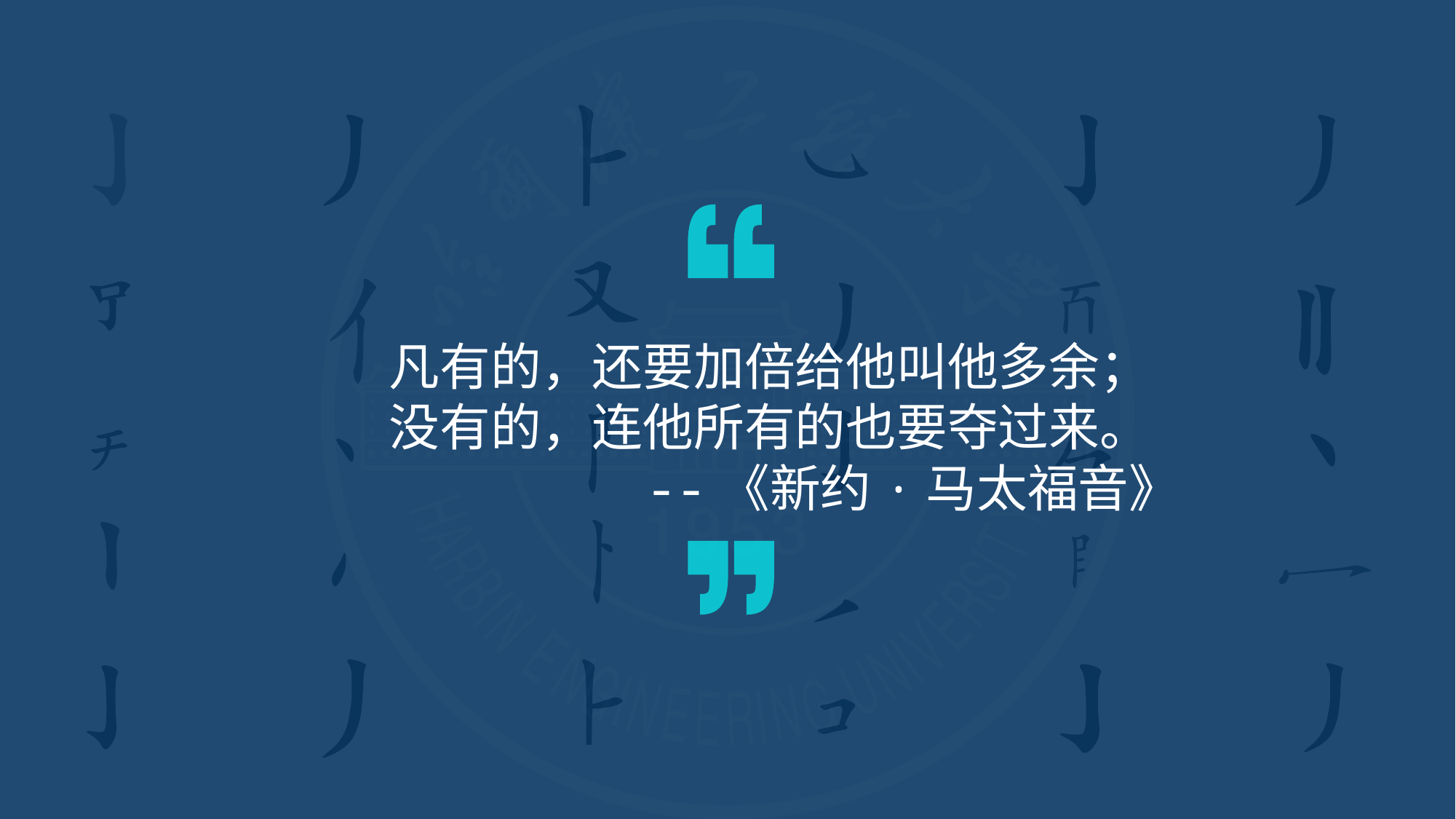

凡有的，还要加倍给他叫他多余；没有的，连他所有的也要夺过来。
--《新约·马太福音》